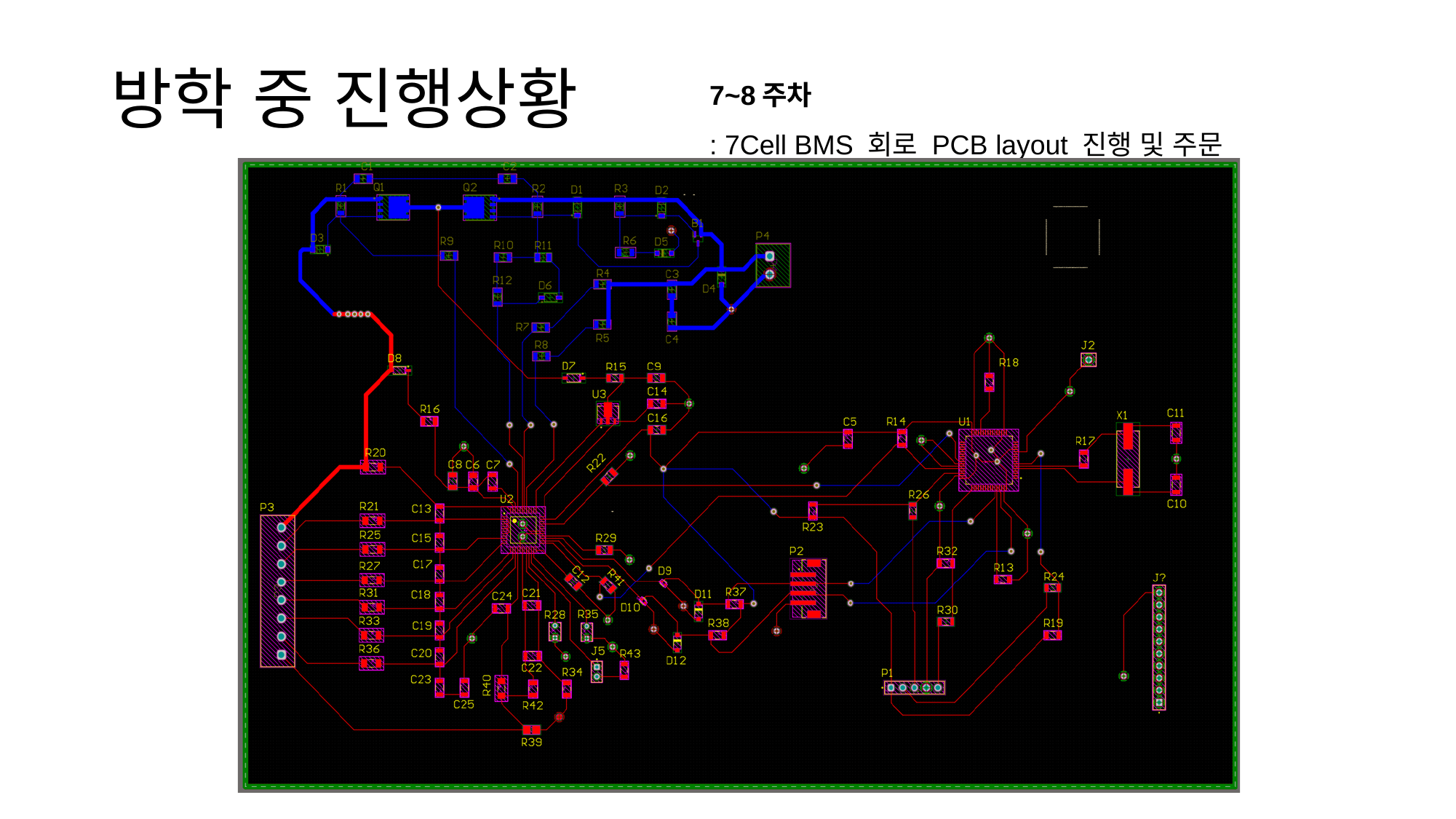

# 방학 중 진행상황
7~8주차
: 7Cell BMS 회로 PCB layout 진행 및 주문